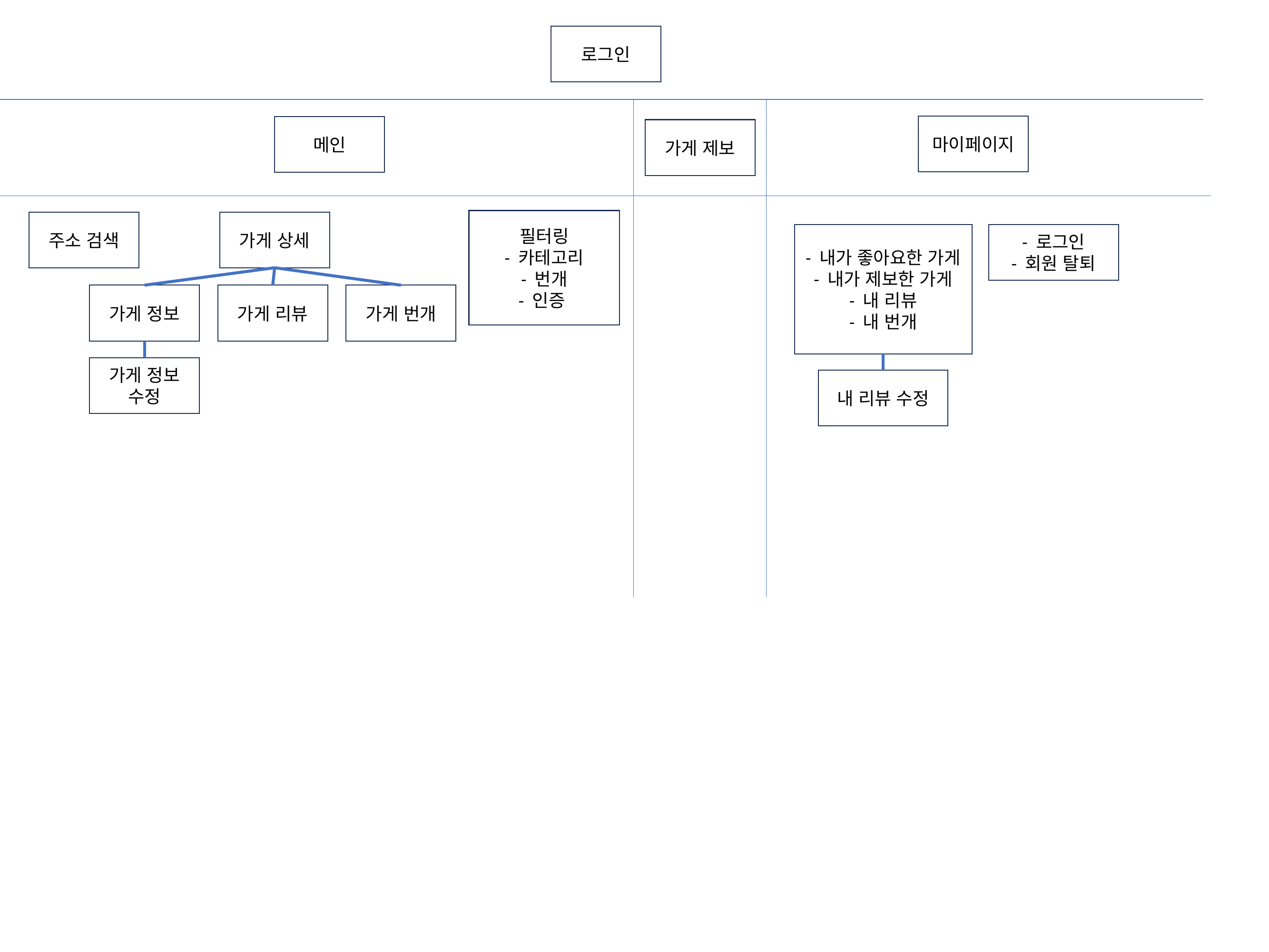

로그인
마이페이지
메인
가게 제보
필터링
- 카테고리
- 번개
- 인증
주소 검색
가게 상세
- 내가 좋아요한 가게
- 내가 제보한 가게
- 내 리뷰
- 내 번개
- 로그인
- 회원 탈퇴
가게 번개
가게 정보
가게 리뷰
가게 정보 수정
내 리뷰 수정